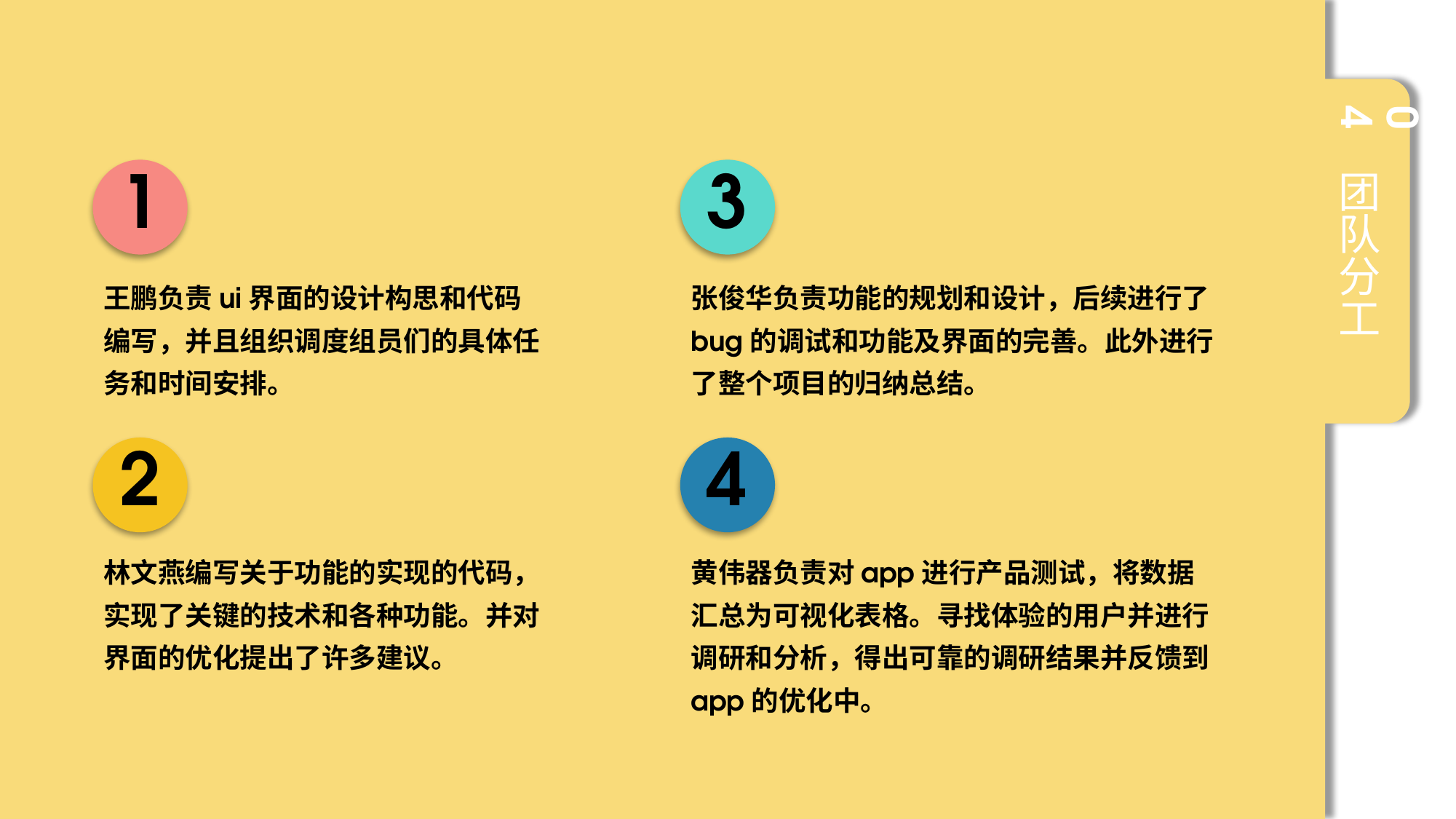

04
1
3
团队分工
王鹏负责ui界面的设计构思和代码编写，并且组织调度组员们的具体任务和时间安排。
张俊华负责功能的规划和设计，后续进行了bug的调试和功能及界面的完善。此外进行了整个项目的归纳总结。
2
4
林文燕编写关于功能的实现的代码，实现了关键的技术和各种功能。并对界面的优化提出了许多建议。
黄伟器负责对app进行产品测试，将数据汇总为可视化表格。寻找体验的用户并进行调研和分析，得出可靠的调研结果并反馈到app的优化中。